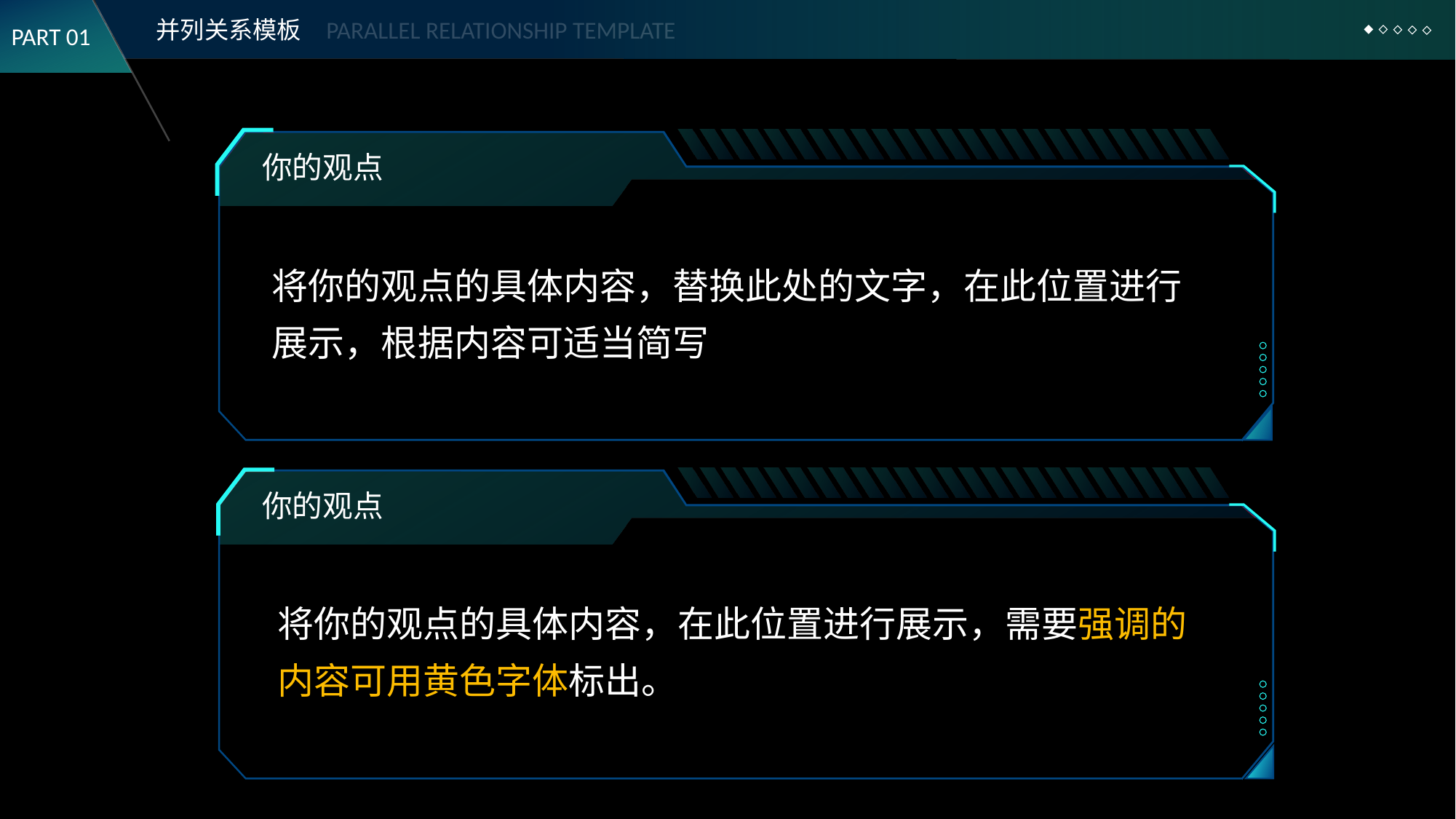

并列关系模板
PARALLEL RELATIONSHIP TEMPLATE
PART 01

你的观点

将你的观点的具体内容，替换此处的文字，在此位置进行展示，根据内容可适当简写

你的观点

将你的观点的具体内容，在此位置进行展示，需要强调的内容可用黄色字体标出。